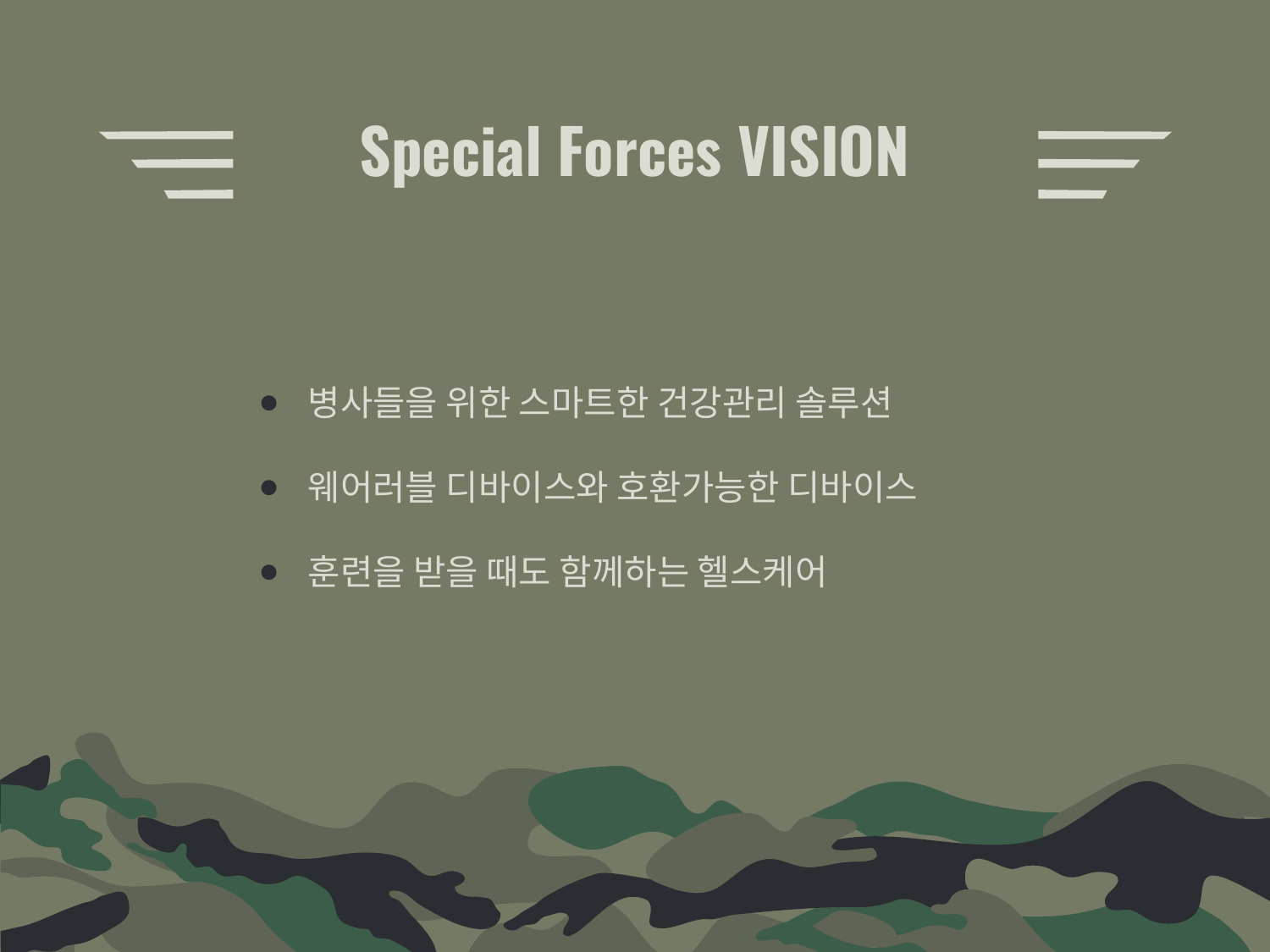

# Special Forces VISION

병사들을 위한 스마트한 건강관리 솔루션
웨어러블 디바이스와 호환가능한 디바이스
훈련을 받을 때도 함께하는 헬스케어